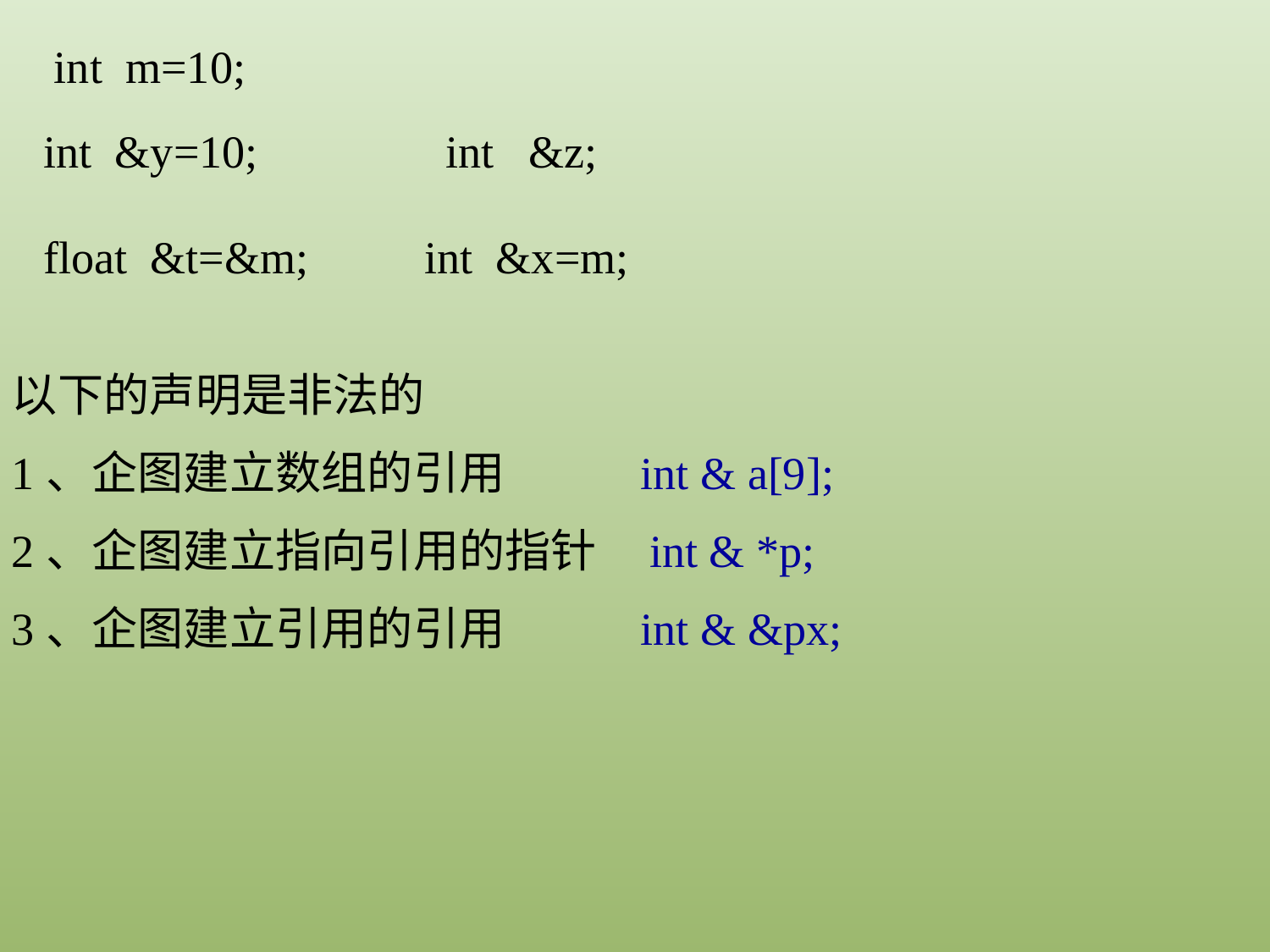

int  m=10;
int  &y=10;
int   &z;
float  &t=&m;
int  &x=m;
以下的声明是非法的
1、企图建立数组的引用            int & a[9];
2、企图建立指向引用的指针    int & *p;
3、企图建立引用的引用            int & &px;
550